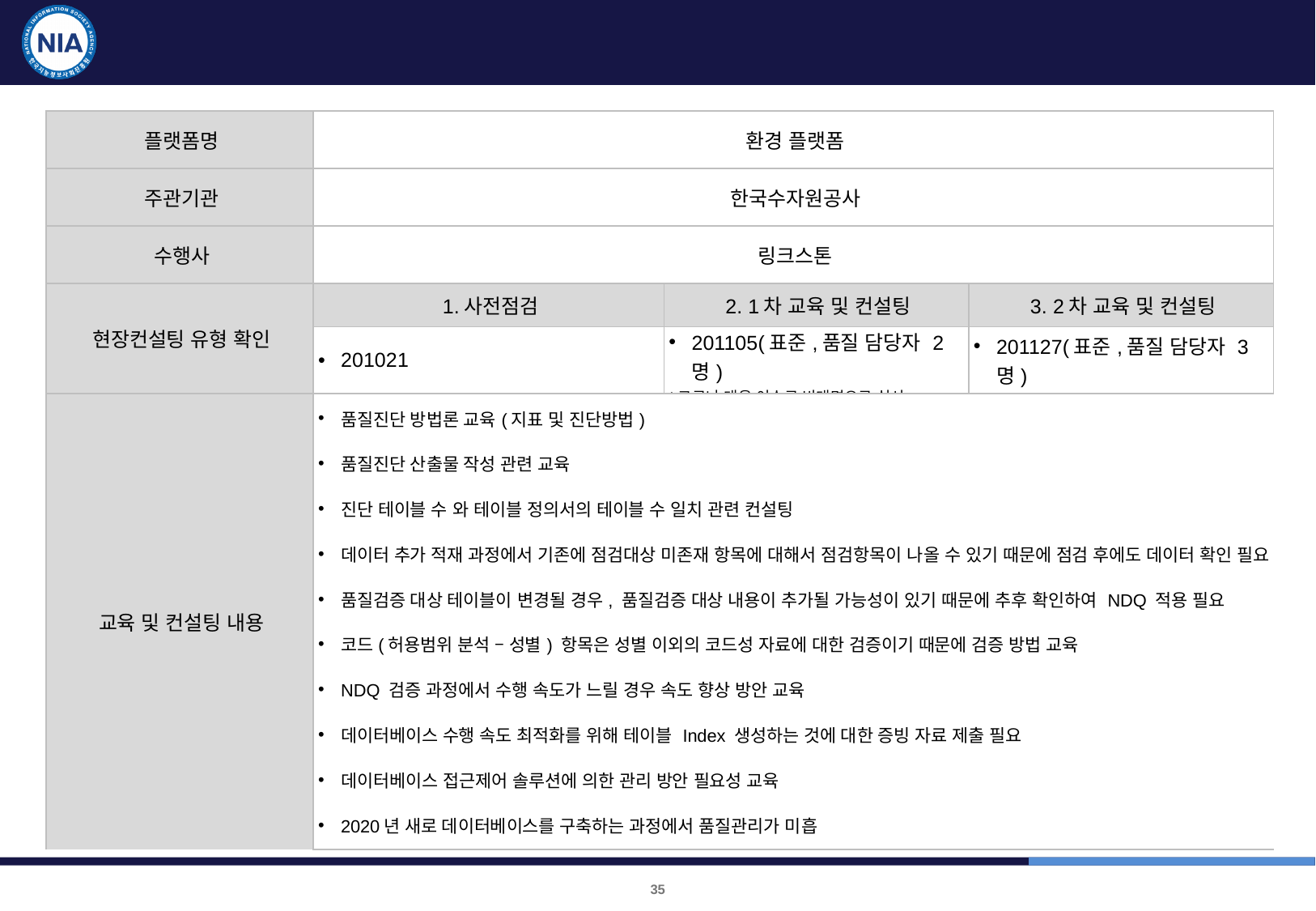

환경 플랫폼 교육 및 컨설팅 결과
| 플랫폼명 | 환경 플랫폼 |  |  |
| --- | --- | --- | --- |
| 주관기관 | 한국수자원공사 |  |  |
| 수행사 | 링크스톤 |  |  |
| 현장컨설팅 유형 확인 | 1.사전점검 | 2. 1차 교육 및 컨설팅 | 3. 2차 교육 및 컨설팅 |
|  | 201021 | 201105(표준,품질 담당자 2명) \*코로나 대응 이슈로 비대면으로 실시 | 201127(표준,품질 담당자 3명) |
| 교육 및 컨설팅 내용 | 품질진단 방법론 교육(지표 및 진단방법) 품질진단 산출물 작성 관련 교육 진단 테이블 수 와 테이블 정의서의 테이블 수 일치 관련 컨설팅 데이터 추가 적재 과정에서 기존에 점검대상 미존재 항목에 대해서 점검항목이 나올 수 있기 때문에 점검 후에도 데이터 확인 필요 품질검증 대상 테이블이 변경될 경우, 품질검증 대상 내용이 추가될 가능성이 있기 때문에 추후 확인하여 NDQ 적용 필요 코드(허용범위 분석 – 성별) 항목은 성별 이외의 코드성 자료에 대한 검증이기 때문에 검증 방법 교육 NDQ 검증 과정에서 수행 속도가 느릴 경우 속도 향상 방안 교육 데이터베이스 수행 속도 최적화를 위해 테이블 Index 생성하는 것에 대한 증빙 자료 제출 필요 데이터베이스 접근제어 솔루션에 의한 관리 방안 필요성 교육 2020년 새로 데이터베이스를 구축하는 과정에서 품질관리가 미흡 |  |  |